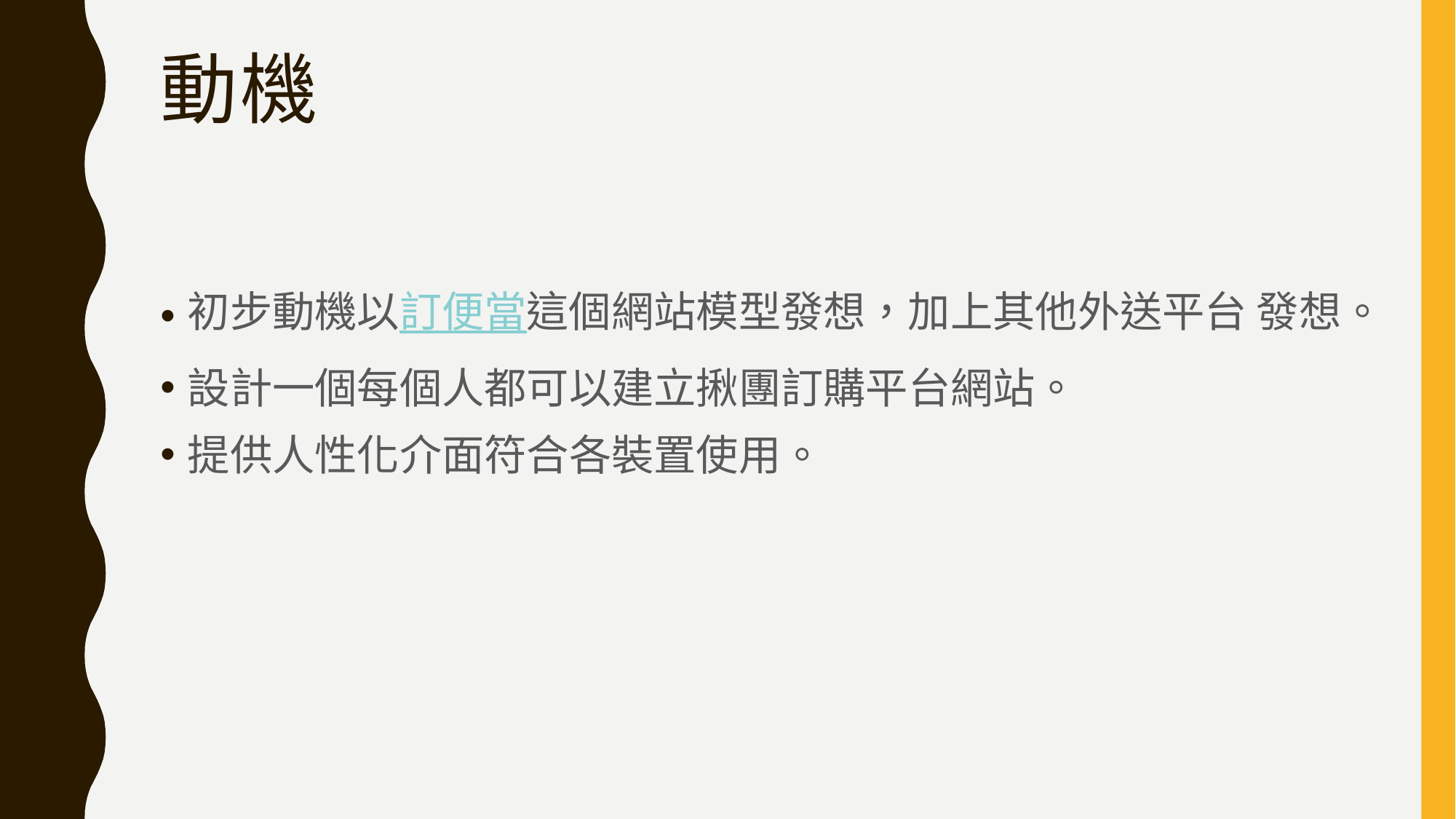

# 動機
初步動機以訂便當這個網站模型發想，加上其他外送平台 發想。
設計一個每個人都可以建立揪團訂購平台網站。
提供人性化介面符合各裝置使用。